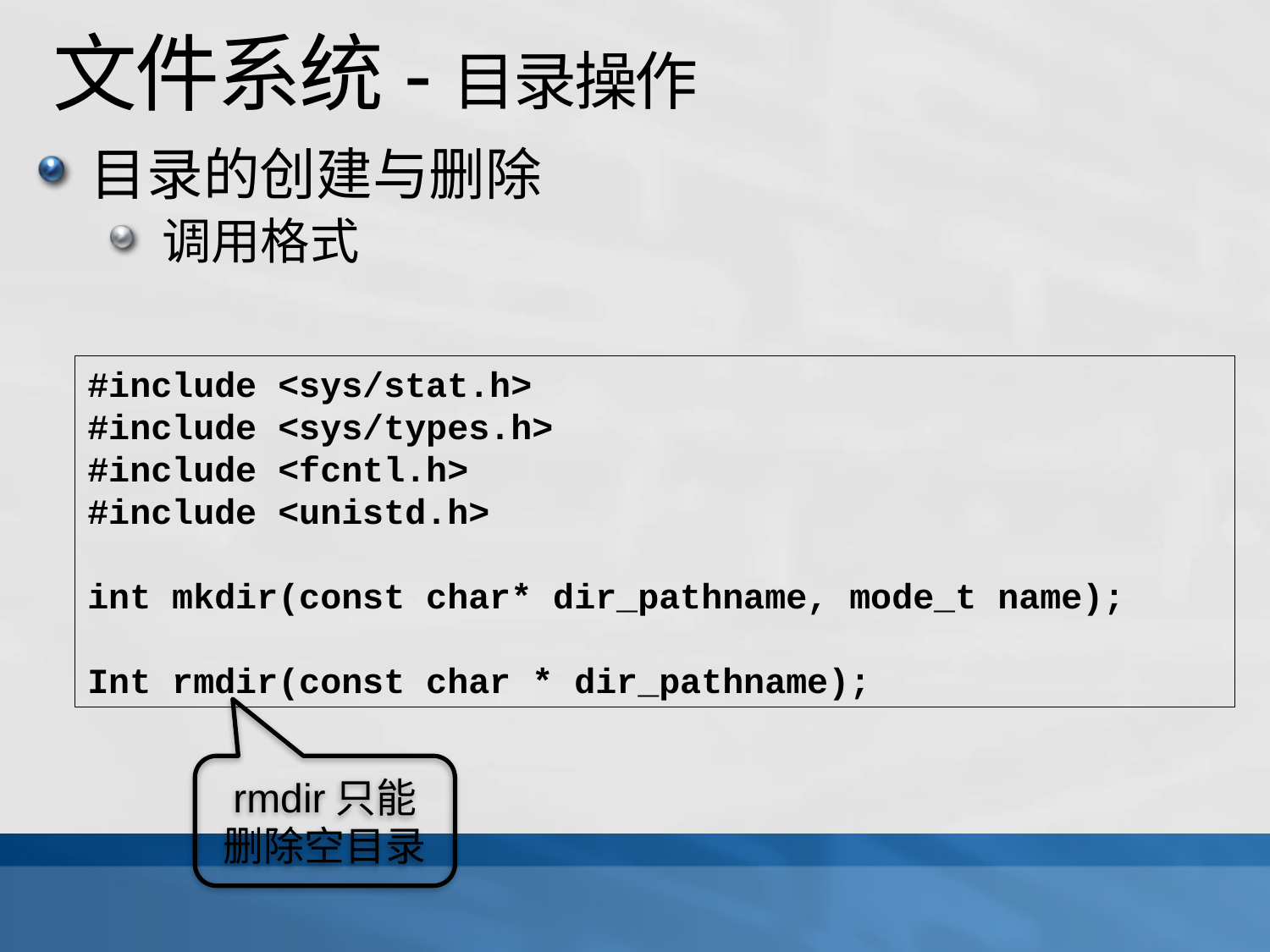

# 文件系统-目录操作
目录的创建与删除
调用格式

#include <sys/stat.h>
#include <sys/types.h>
#include <fcntl.h>
#include <unistd.h>

int mkdir(const char* dir_pathname, mode_t name);

Int rmdir(const char * dir_pathname);
rmdir只能删除空目录